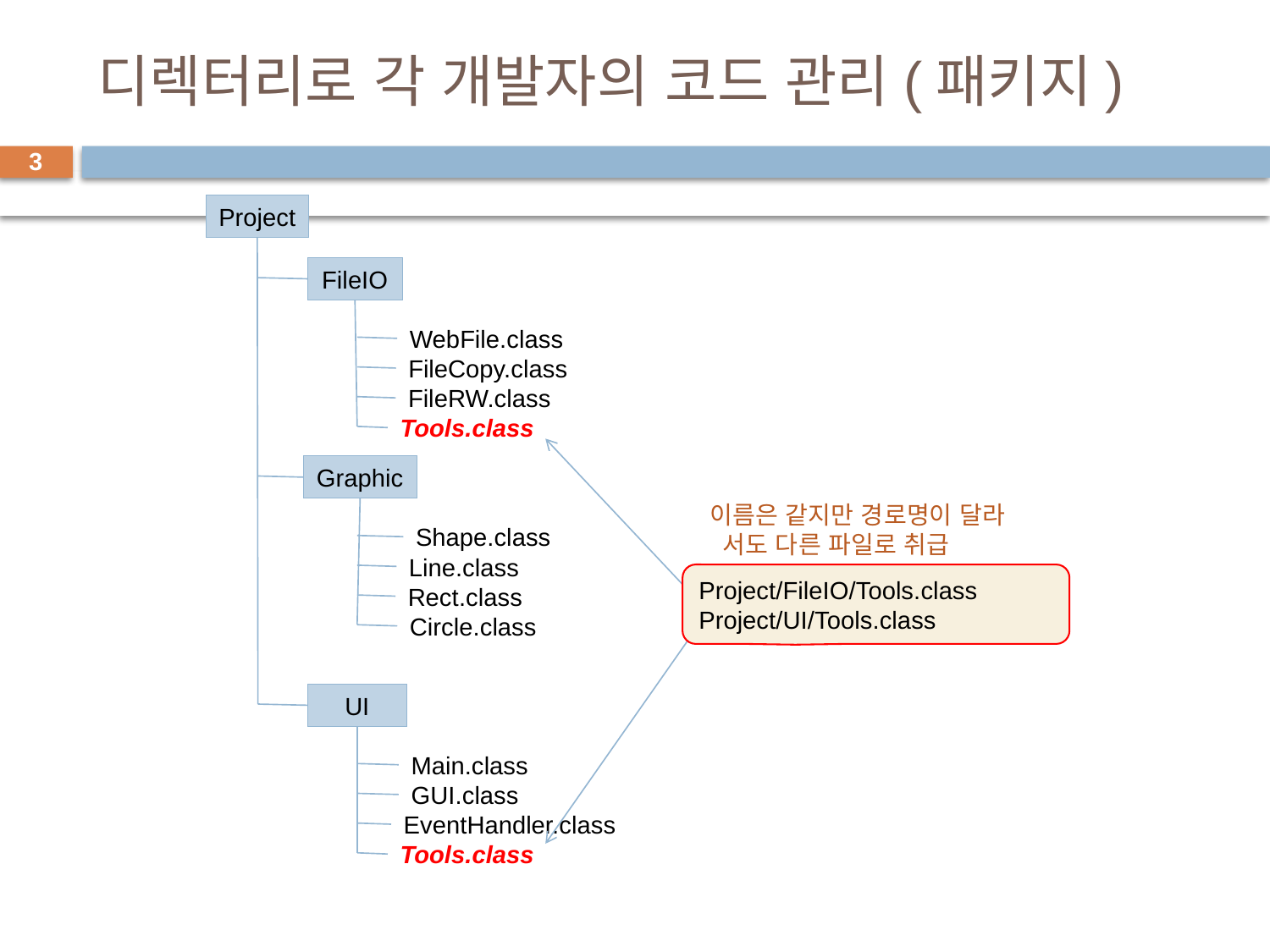

# 디렉터리로 각 개발자의 코드 관리(패키지)
3
Project
FileIO
WebFile.class
FileCopy.class
FileRW.class
Tools.class
Graphic
이름은 같지만 경로명이 달라
 서도 다른 파일로 취급
Shape.class
Line.class
Project/FileIO/Tools.class
Project/UI/Tools.class
Rect.class
Circle.class
UI
Main.class
GUI.class
EventHandler.class
Tools.class